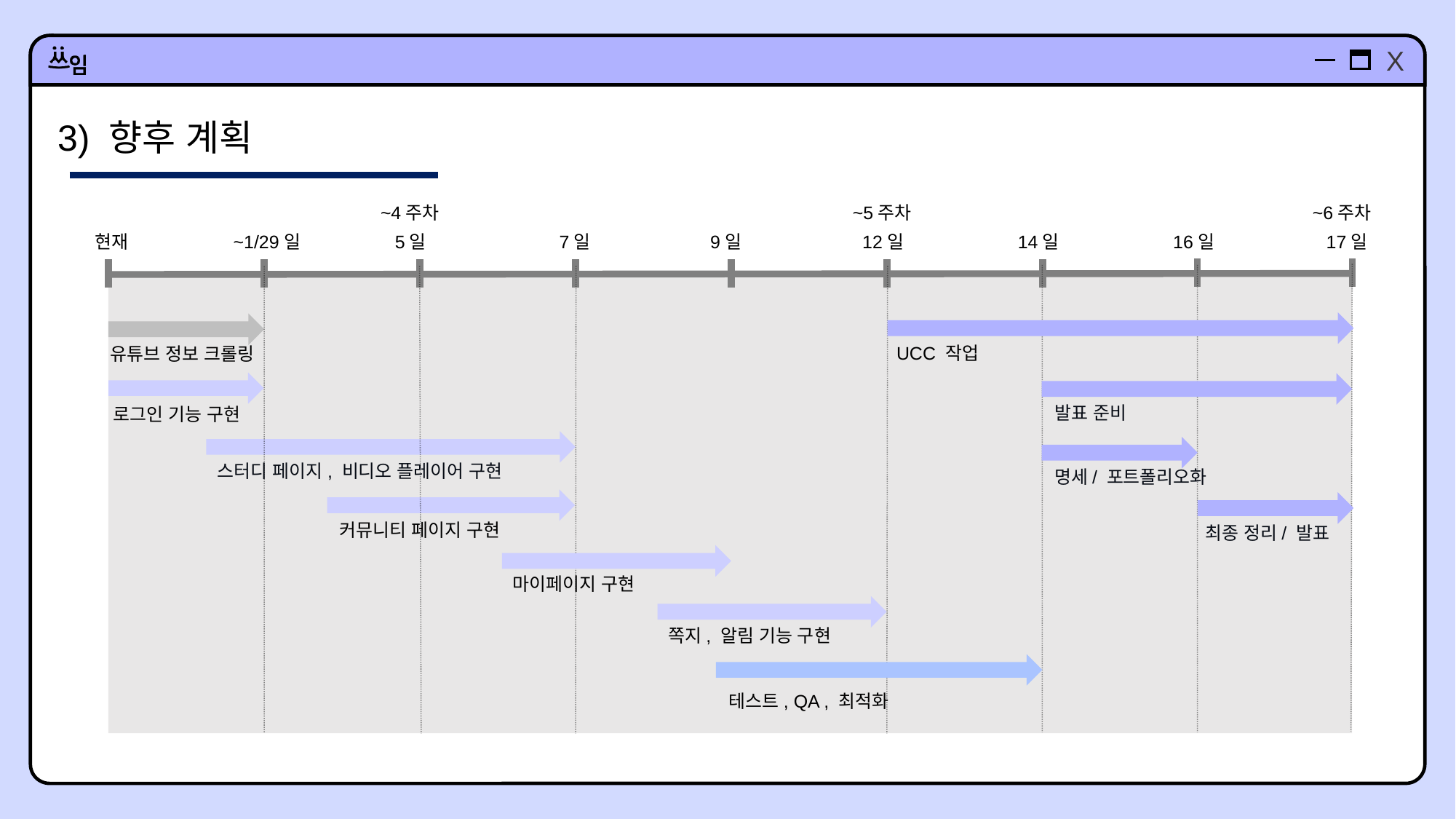

3) 향후 계획

~4주차
~5주차
~6주차
현재
~1/29일
5일
7일
9일
12일
14일
16일
17일

UCC 작업
유튜브 정보 크롤링

발표 준비
로그인 기능 구현

스터디 페이지, 비디오 플레이어 구현
명세/ 포트폴리오화

커뮤니티 페이지 구현
최종 정리/ 발표

마이페이지 구현

쪽지, 알림 기능 구현

테스트, QA , 최적화